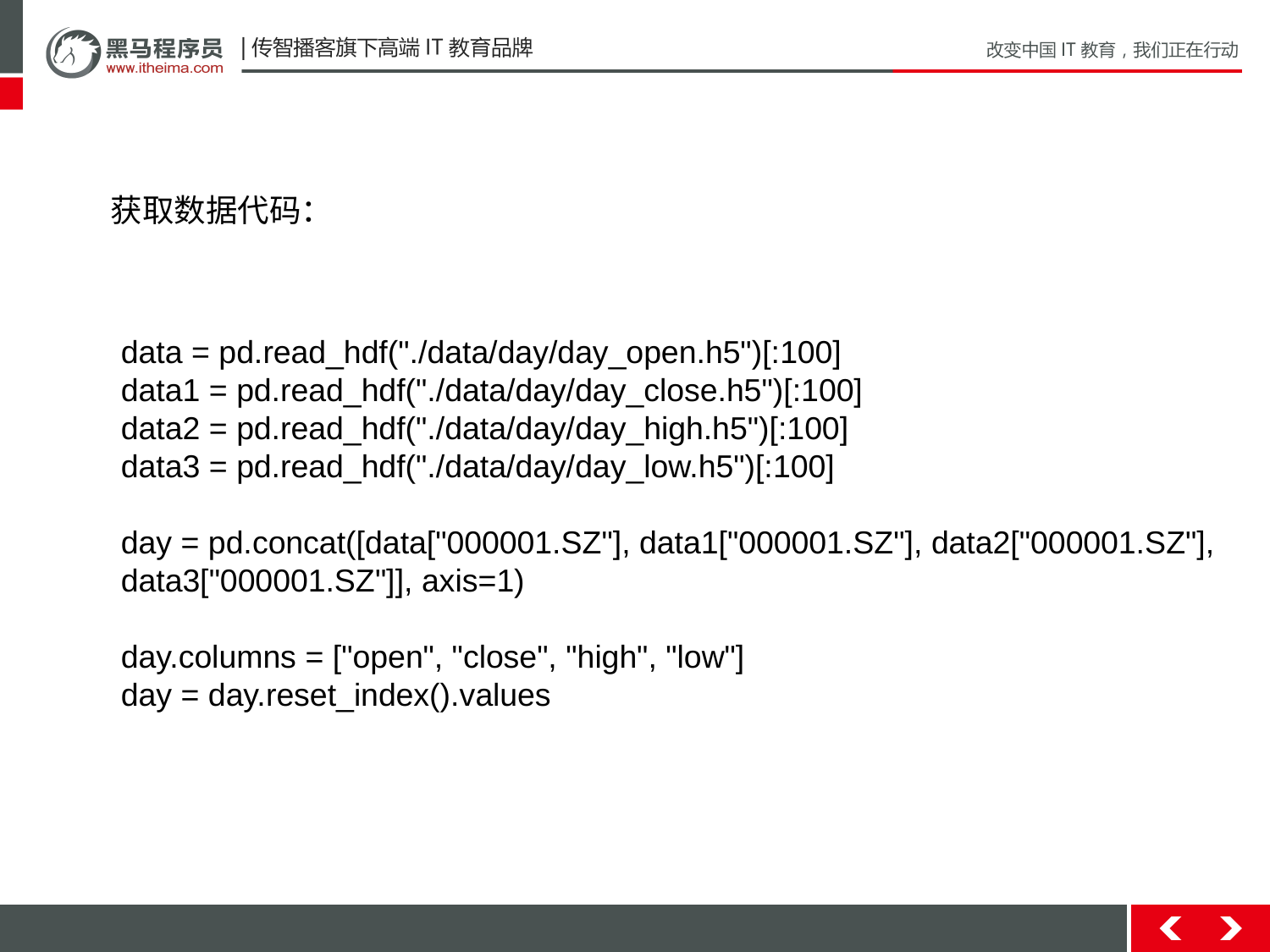

获取数据代码：
data = pd.read_hdf("./data/day/day_open.h5")[:100]
data1 = pd.read_hdf("./data/day/day_close.h5")[:100]
data2 = pd.read_hdf("./data/day/day_high.h5")[:100]
data3 = pd.read_hdf("./data/day/day_low.h5")[:100]

day = pd.concat([data["000001.SZ"], data1["000001.SZ"], data2["000001.SZ"],
data3["000001.SZ"]], axis=1)

day.columns = ["open", "close", "high", "low"]
day = day.reset_index().values